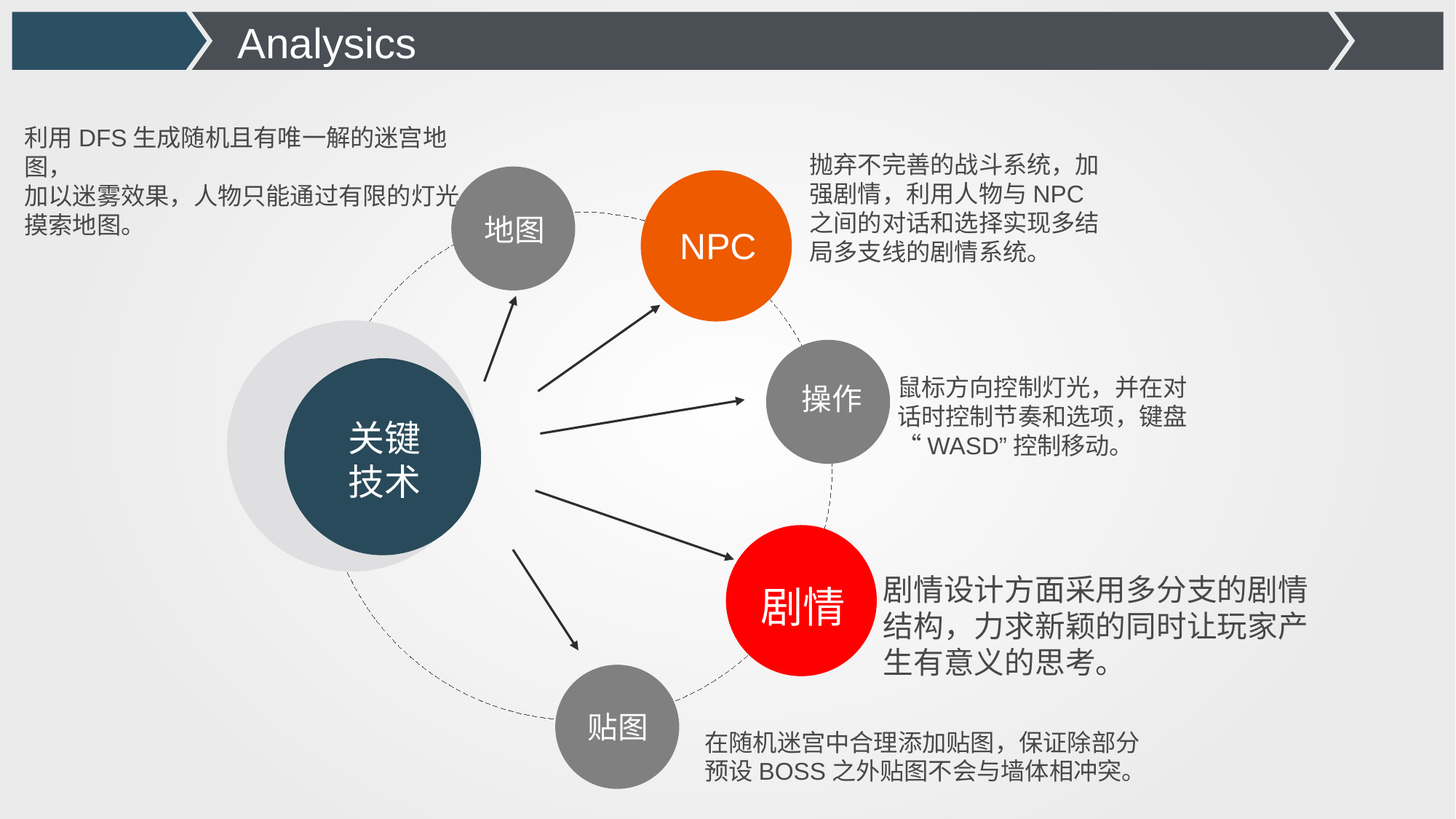

Analysics
利用DFS生成随机且有唯一解的迷宫地图，
加以迷雾效果，人物只能通过有限的灯光摸索地图。
抛弃不完善的战斗系统，加强剧情，利用人物与NPC之间的对话和选择实现多结局多支线的剧情系统。

地图

NPC

操作

鼠标方向控制灯光，并在对话时控制节奏和选项，键盘“WASD”控制移动。

关键技术

剧情

剧情设计方面采用多分支的剧情结构，力求新颖的同时让玩家产生有意义的思考。

贴图
在随机迷宫中合理添加贴图，保证除部分预设BOSS之外贴图不会与墙体相冲突。